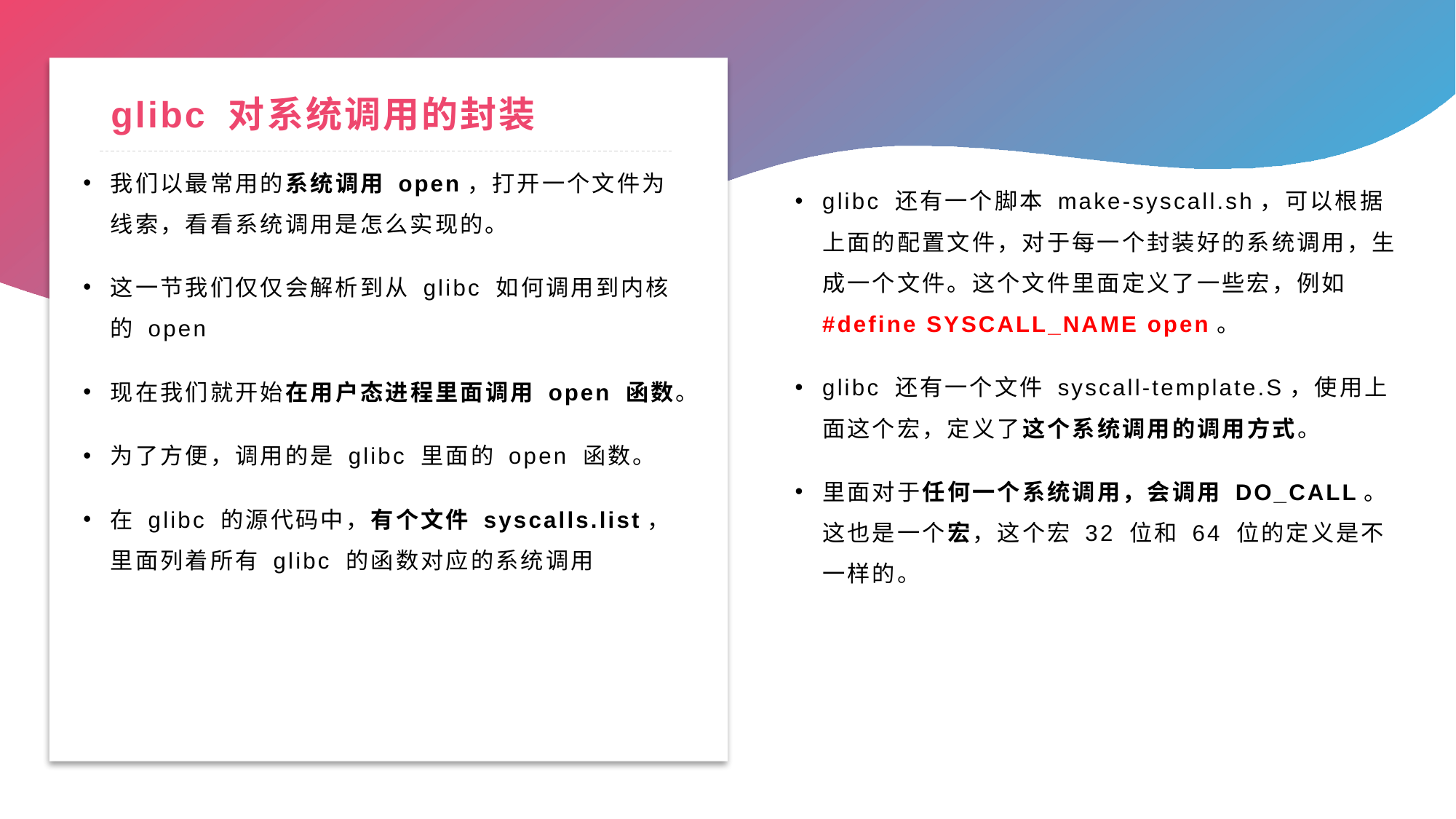

# glibc 对系统调用的封装
我们以最常用的系统调用 open，打开一个文件为线索，看看系统调用是怎么实现的。
这一节我们仅仅会解析到从 glibc 如何调用到内核的 open
现在我们就开始在用户态进程里面调用 open 函数。
为了方便，调用的是 glibc 里面的 open 函数。
在 glibc 的源代码中，有个文件 syscalls.list，里面列着所有 glibc 的函数对应的系统调用
glibc 还有一个脚本 make-syscall.sh，可以根据上面的配置文件，对于每一个封装好的系统调用，生成一个文件。这个文件里面定义了一些宏，例如 #define SYSCALL_NAME open。
glibc 还有一个文件 syscall-template.S，使用上面这个宏，定义了这个系统调用的调用方式。
里面对于任何一个系统调用，会调用 DO_CALL。这也是一个宏，这个宏 32 位和 64 位的定义是不一样的。